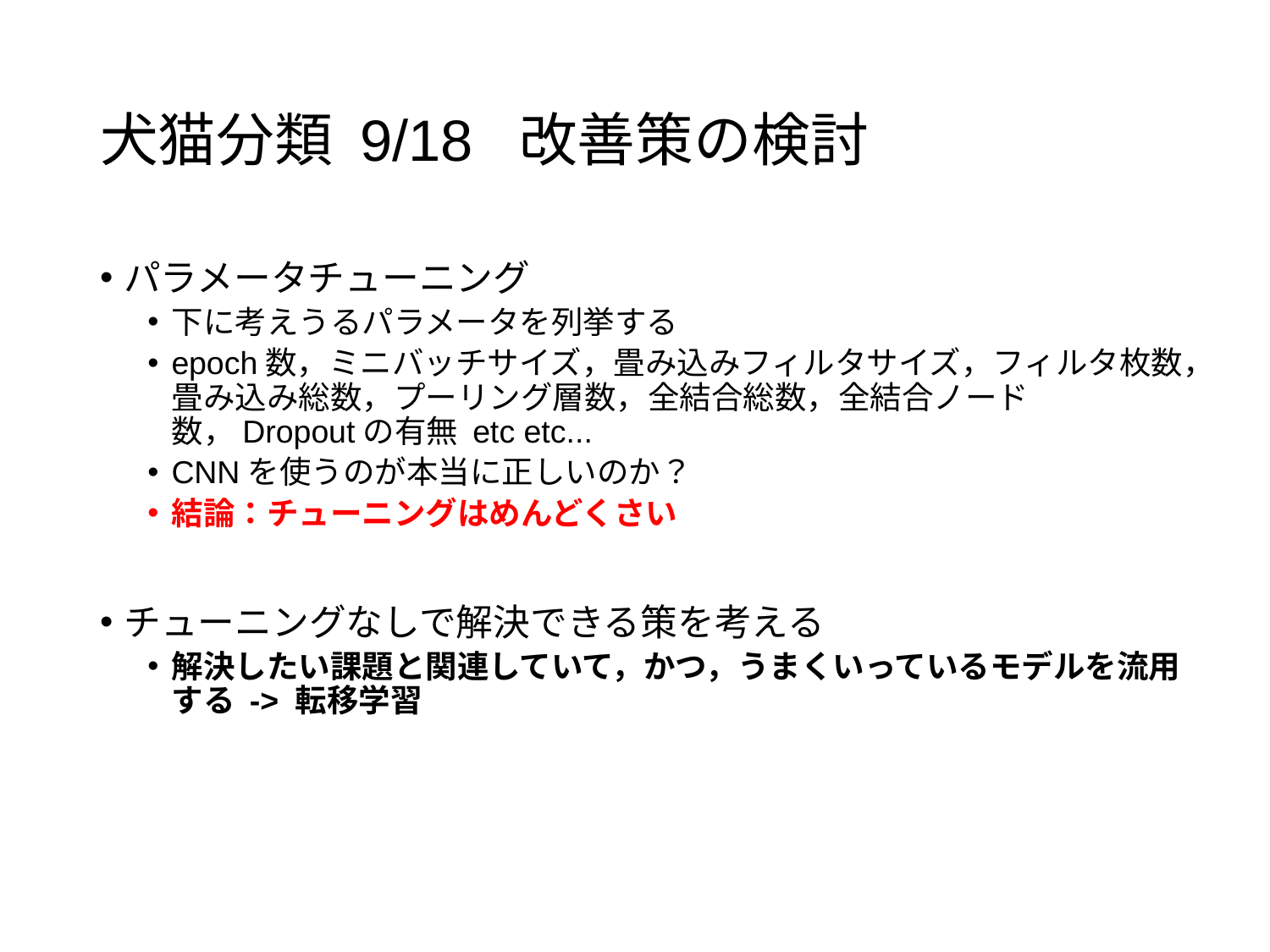

# 犬猫分類 9/18  改善策の検討
パラメータチューニング
下に考えうるパラメータを列挙する
epoch数，ミニバッチサイズ，畳み込みフィルタサイズ，フィルタ枚数，畳み込み総数，プーリング層数，全結合総数，全結合ノード数，Dropoutの有無 etc etc...
CNNを使うのが本当に正しいのか？
結論：チューニングはめんどくさい

チューニングなしで解決できる策を考える
解決したい課題と関連していて，かつ，うまくいっているモデルを流用する -> 転移学習